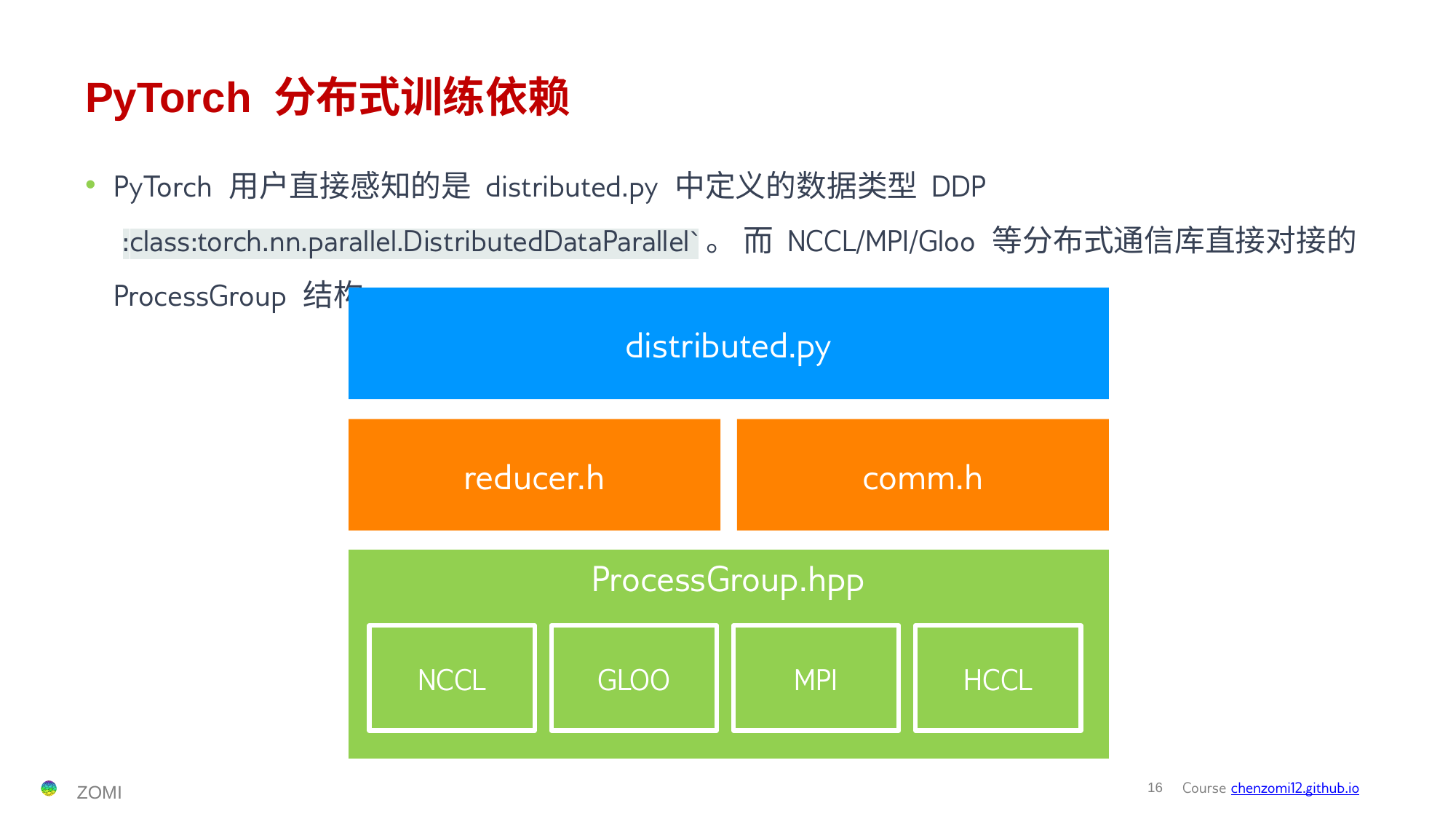

# PyTorch 分布式训练依赖
PyTorch 用户直接感知的是 distributed.py 中定义的数据类型 DDP  :class:torch.nn.parallel.DistributedDataParallel`。 而 NCCL/MPI/Gloo 等分布式通信库直接对接的 ProcessGroup 结构。
distributed.py
reducer.h
comm.h
ProcessGroup.hpp
NCCL
GLOO
MPI
HCCL